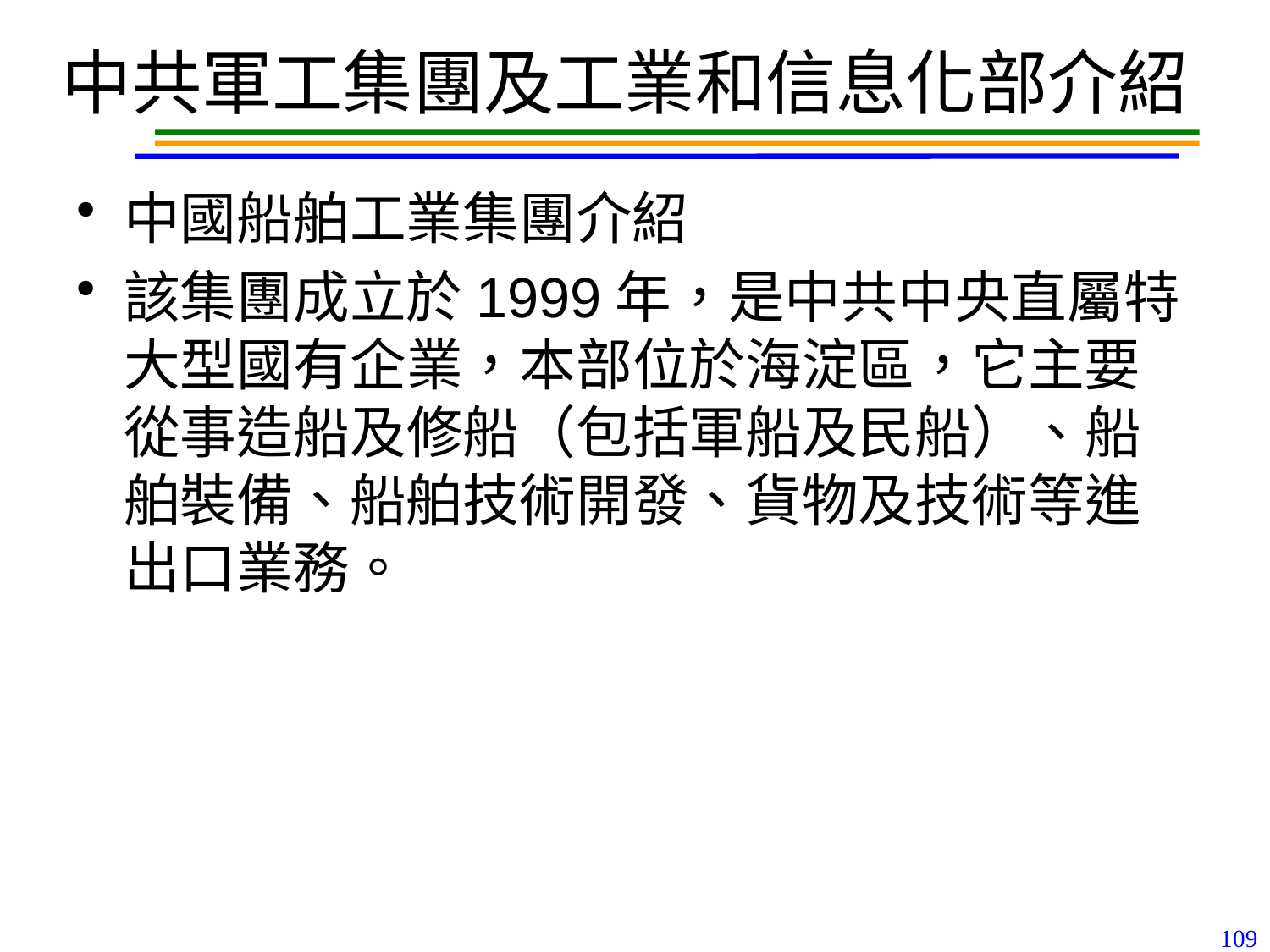

# 中共軍工集團及工業和信息化部介紹
中國船舶工業集團介紹
該集團成立於1999年，是中共中央直屬特大型國有企業，本部位於海淀區，它主要從事造船及修船（包括軍船及民船）、船舶裝備、船舶技術開發、貨物及技術等進出口業務。

109